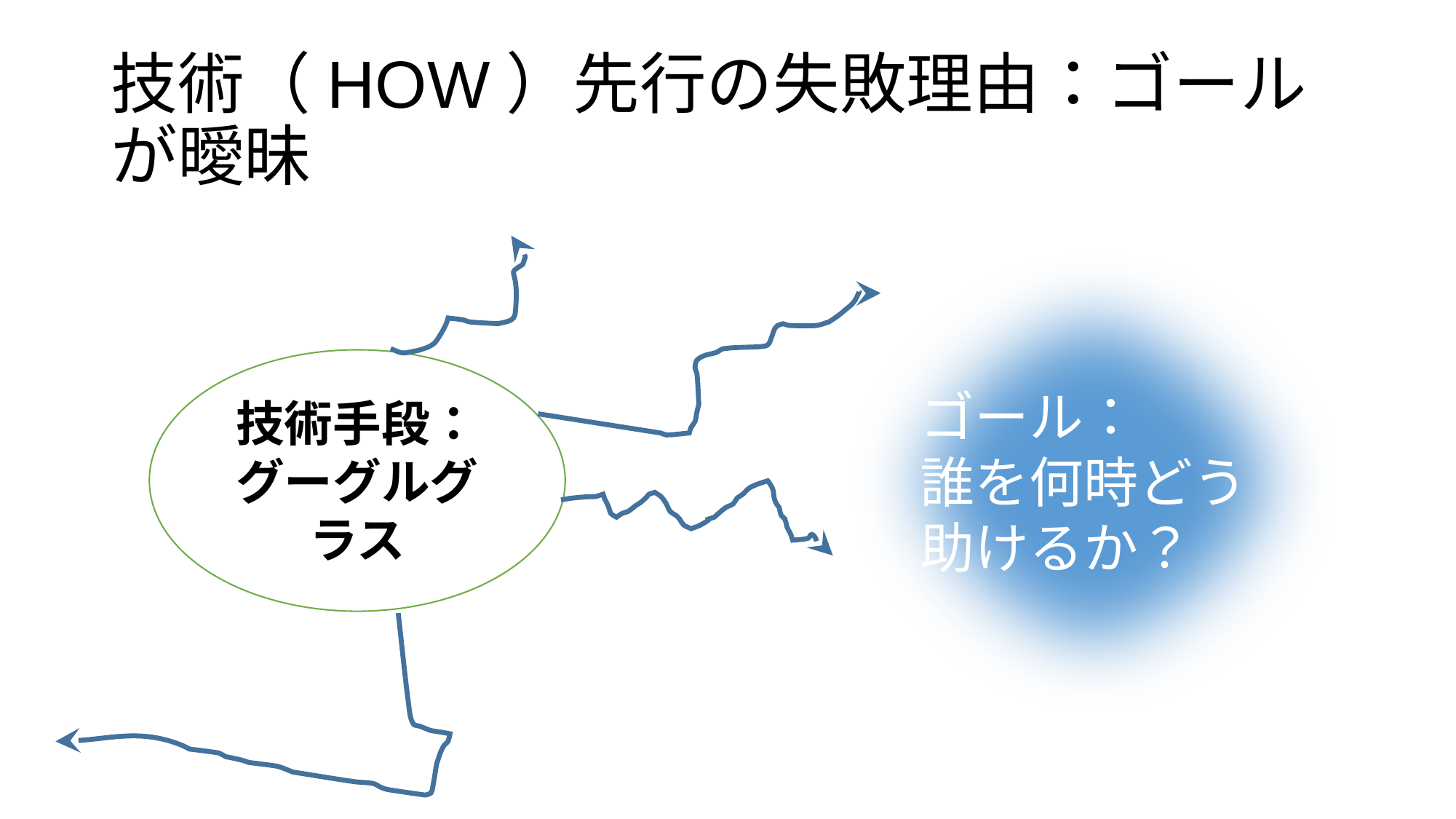

# 技術（HOW）先行の失敗理由：ゴールが曖昧

ゴール：
誰を何時どう助けるか？

技術手段：
グーグルグラス